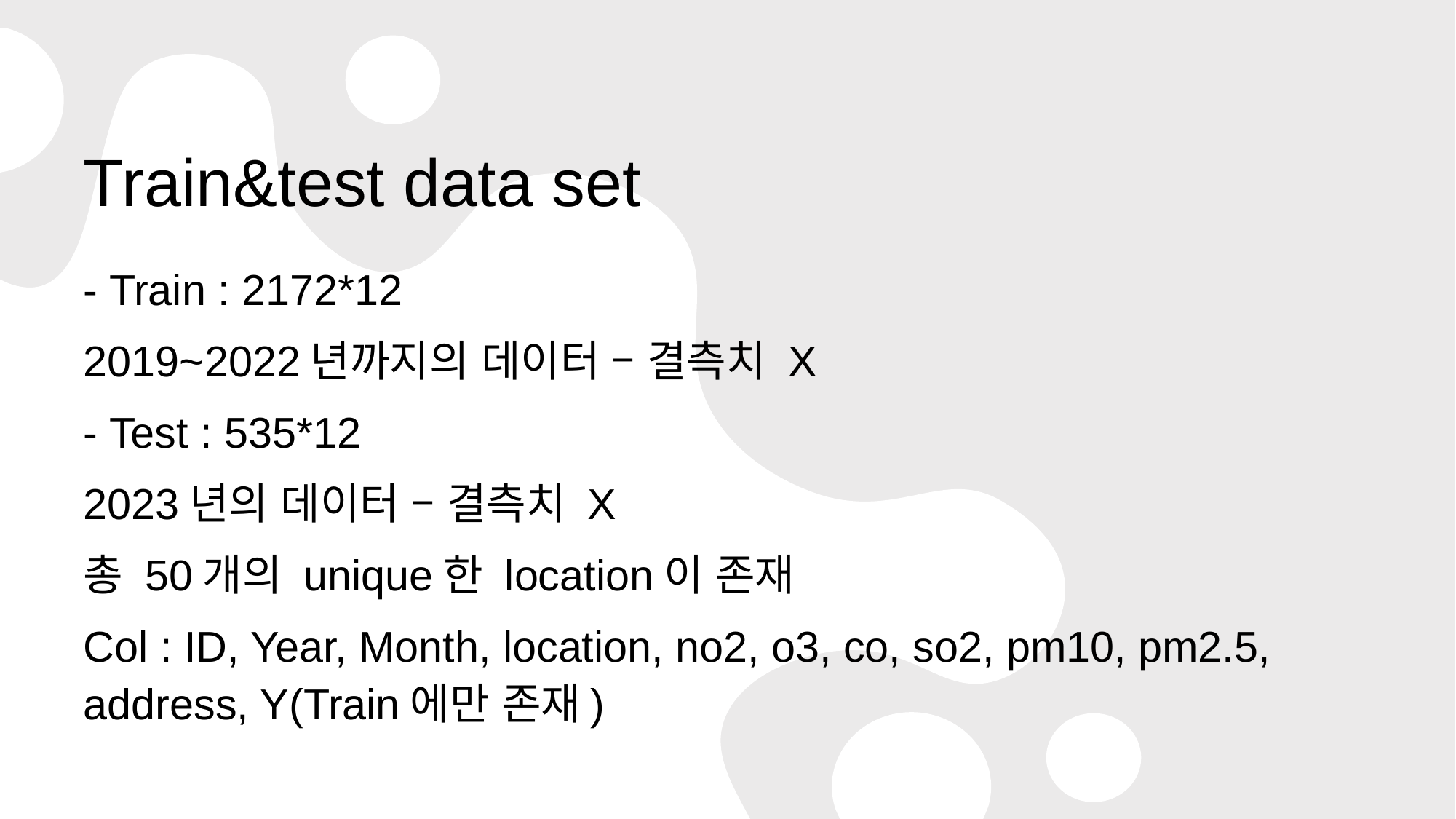

# Train&test data set
- Train : 2172*12
2019~2022년까지의 데이터 – 결측치 X
- Test : 535*12
2023년의 데이터 – 결측치 X
총 50개의 unique한 location이 존재
Col : ID, Year, Month, location, no2, o3, co, so2, pm10, pm2.5, address, Y(Train에만 존재)